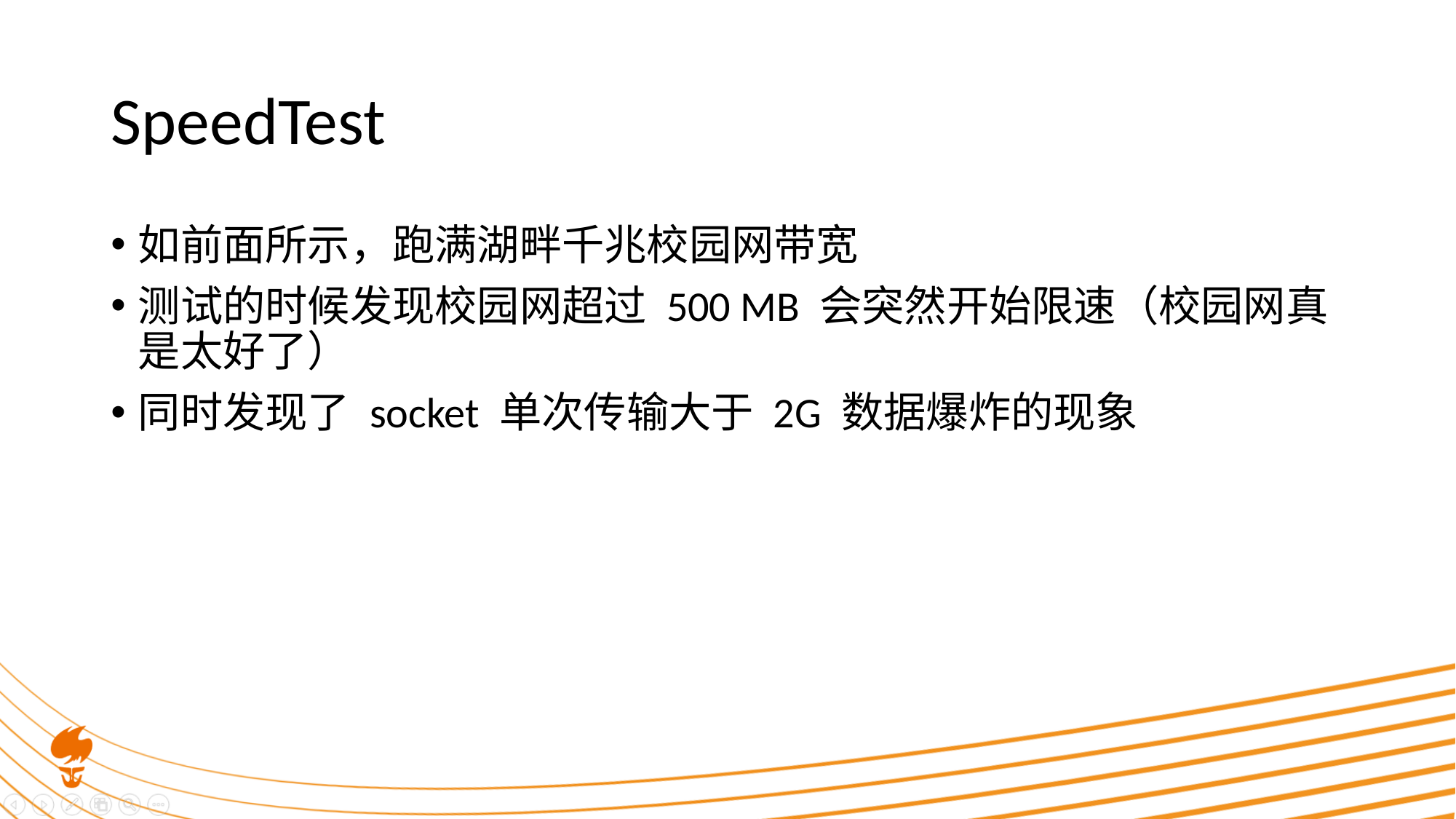

# SpeedTest
如前面所示，跑满湖畔千兆校园网带宽
测试的时候发现校园网超过 500 MB 会突然开始限速（校园网真是太好了）
同时发现了 socket 单次传输大于 2G 数据爆炸的现象